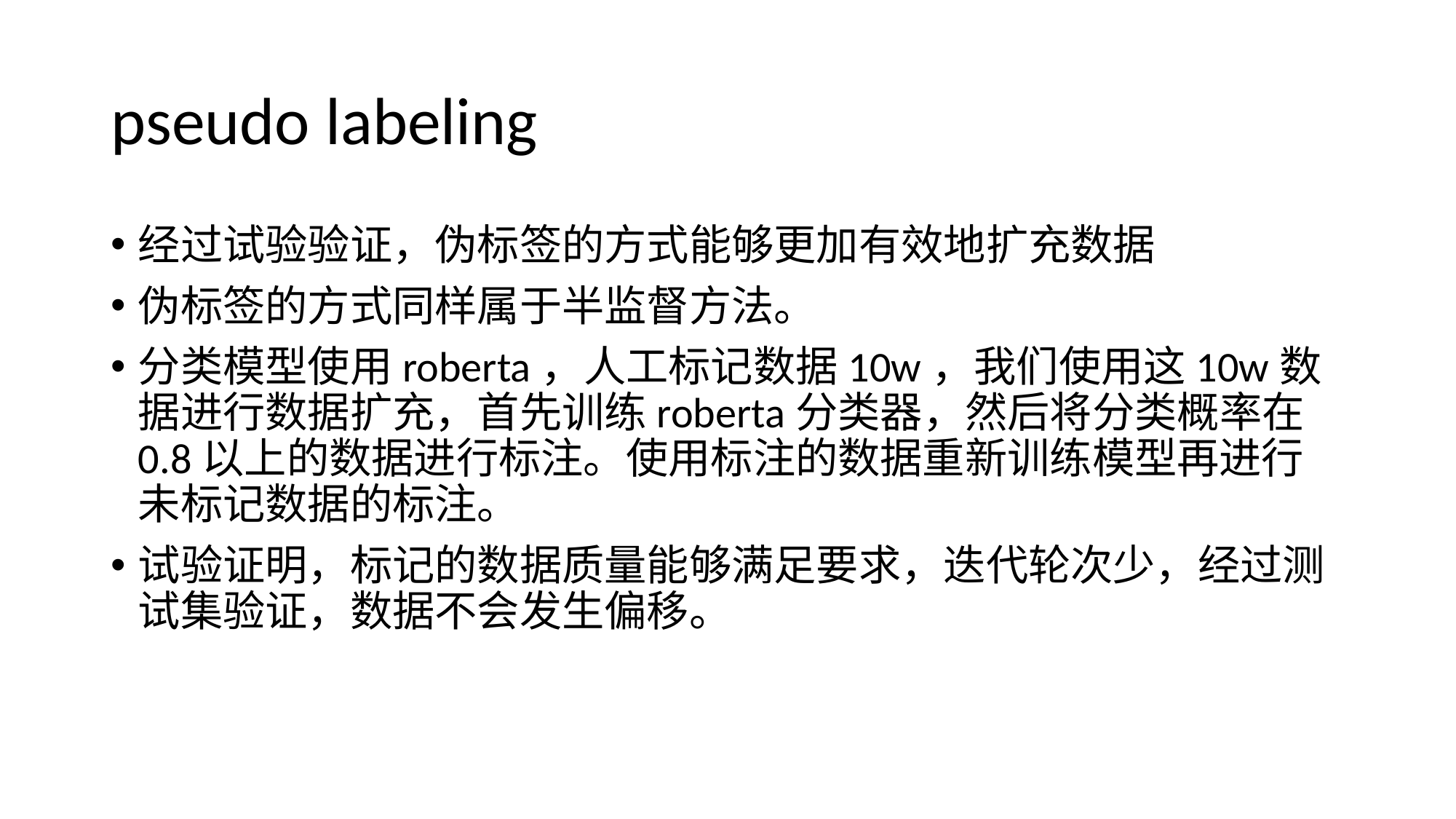

# pseudo labeling
经过试验验证，伪标签的方式能够更加有效地扩充数据
伪标签的方式同样属于半监督方法。
分类模型使用roberta，人工标记数据10w，我们使用这10w数据进行数据扩充，首先训练roberta分类器，然后将分类概率在0.8以上的数据进行标注。使用标注的数据重新训练模型再进行未标记数据的标注。
试验证明，标记的数据质量能够满足要求，迭代轮次少，经过测试集验证，数据不会发生偏移。